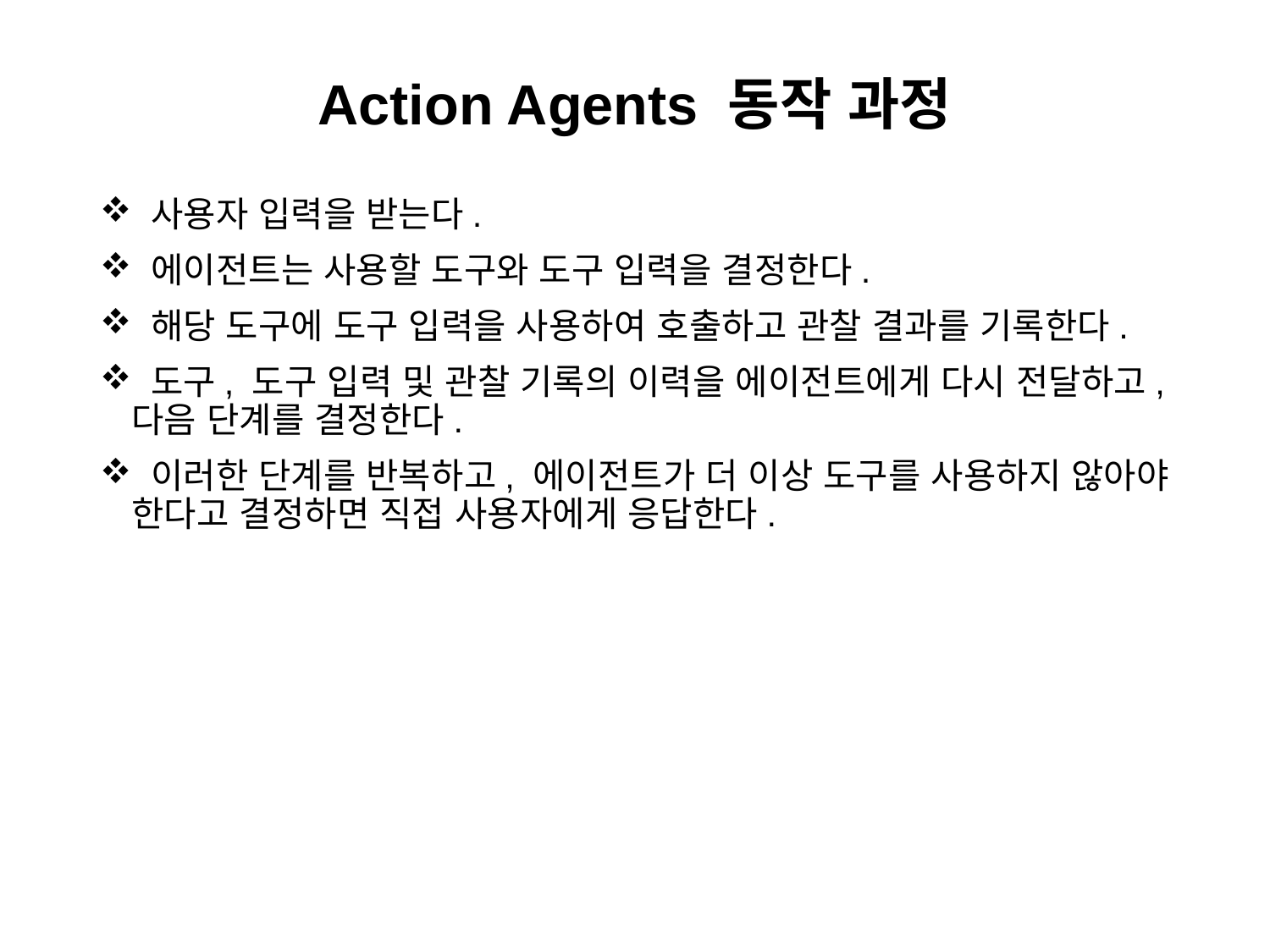

# Action Agents 동작 과정
 사용자 입력을 받는다.
 에이전트는 사용할 도구와 도구 입력을 결정한다.
 해당 도구에 도구 입력을 사용하여 호출하고 관찰 결과를 기록한다.
 도구, 도구 입력 및 관찰 기록의 이력을 에이전트에게 다시 전달하고, 다음 단계를 결정한다.
 이러한 단계를 반복하고, 에이전트가 더 이상 도구를 사용하지 않아야 한다고 결정하면 직접 사용자에게 응답한다.